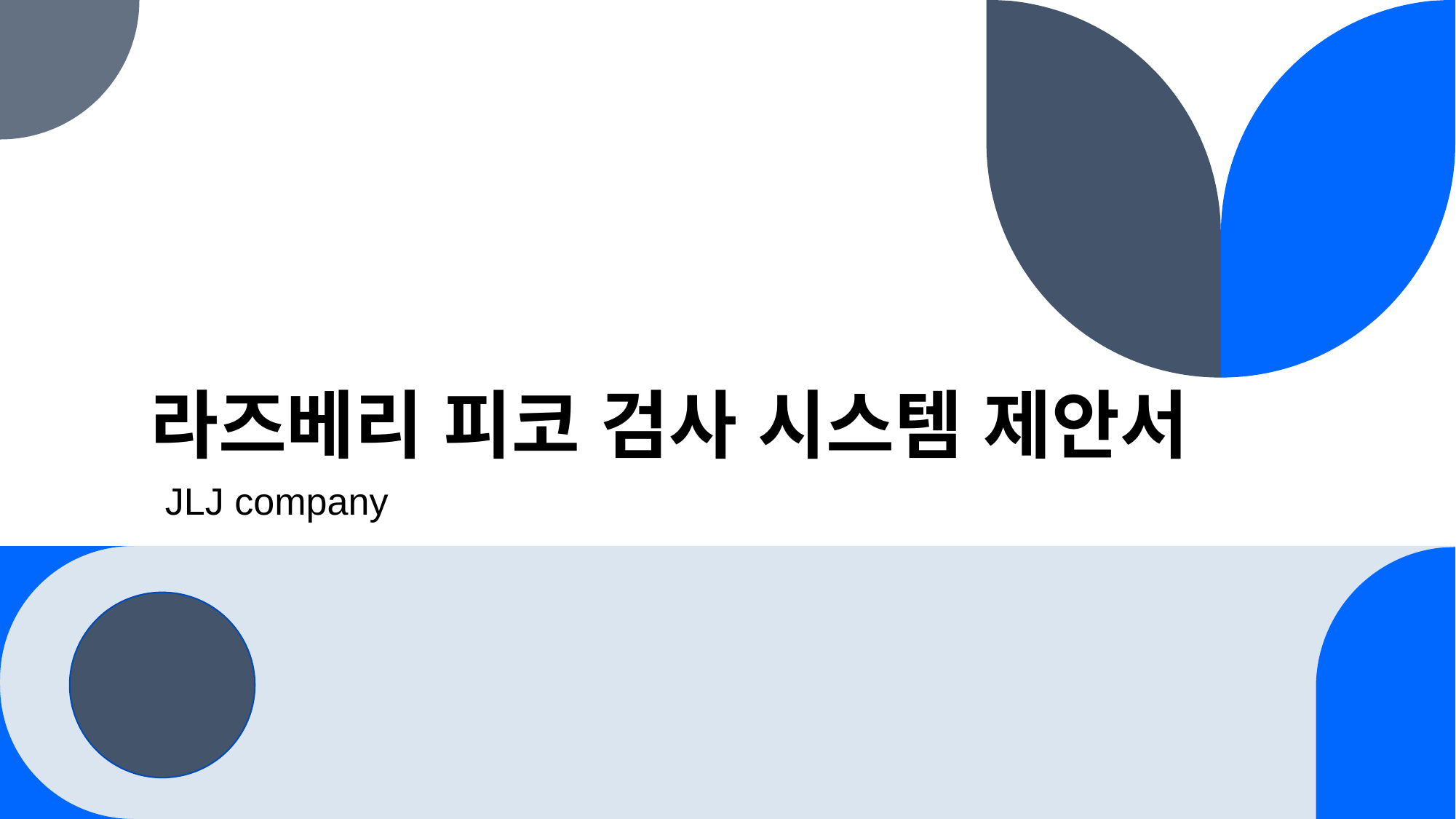

# 라즈베리 피코 검사 시스템 제안서
JLJ company